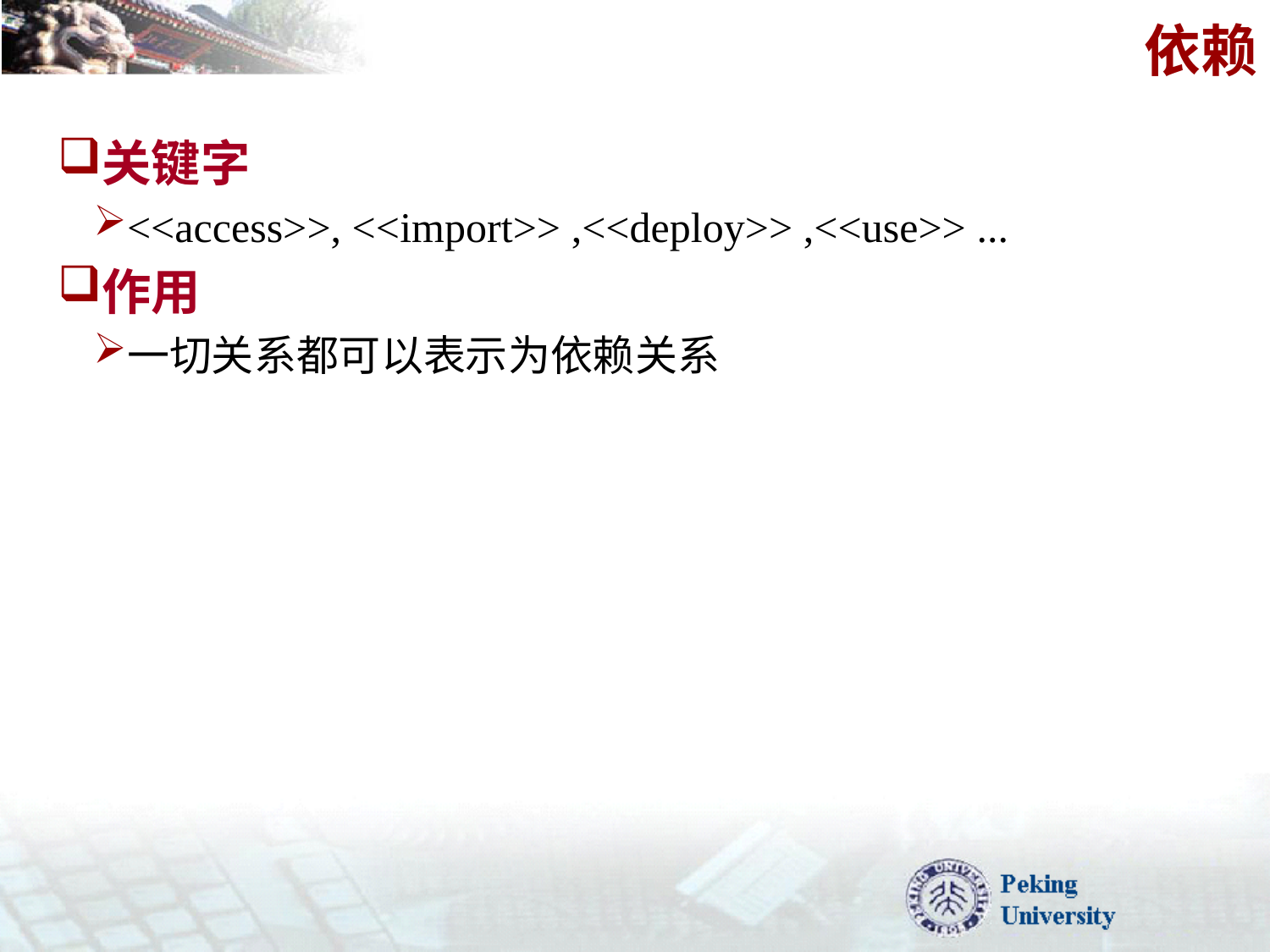

# 依赖
关键字
<<access>>, <<import>> ,<<deploy>> ,<<use>> ...
作用
一切关系都可以表示为依赖关系